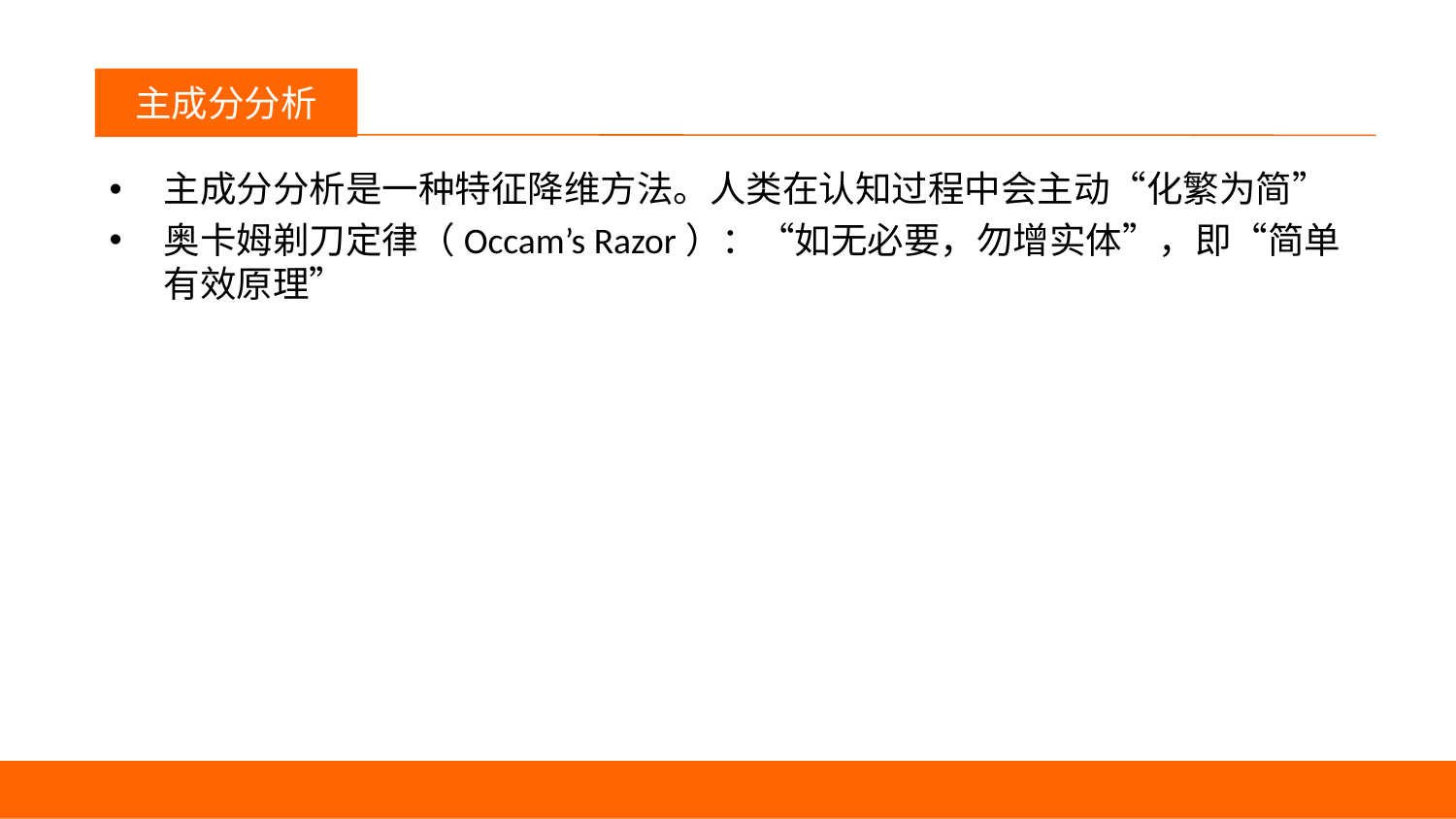

议程
主成分分析

主成分分析是一种特征降维方法。人类在认知过程中会主动“化繁为简”
奥卡姆剃刀定律（Occam’s Razor）：“如无必要，勿增实体”，即“简单有效原理”